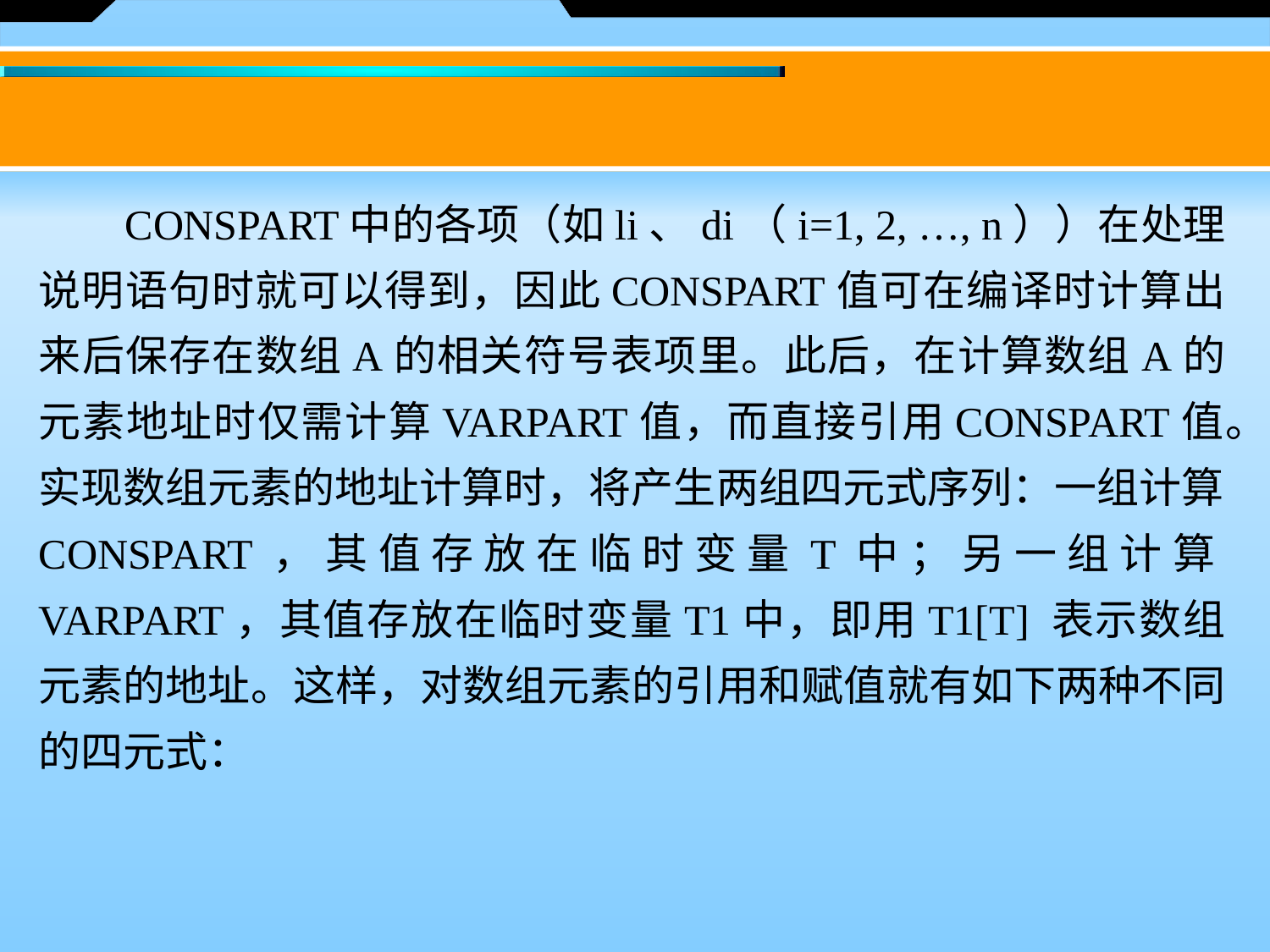

CONSPART中的各项（如li、di（i=1, 2, …, n））在处理说明语句时就可以得到，因此CONSPART值可在编译时计算出来后保存在数组A的相关符号表项里。此后，在计算数组A的元素地址时仅需计算VARPART值，而直接引用CONSPART值。
实现数组元素的地址计算时，将产生两组四元式序列：一组计算CONSPART，其值存放在临时变量T中；另一组计算VARPART，其值存放在临时变量T1中，即用T1[T] 表示数组元素的地址。这样，对数组元素的引用和赋值就有如下两种不同的四元式：